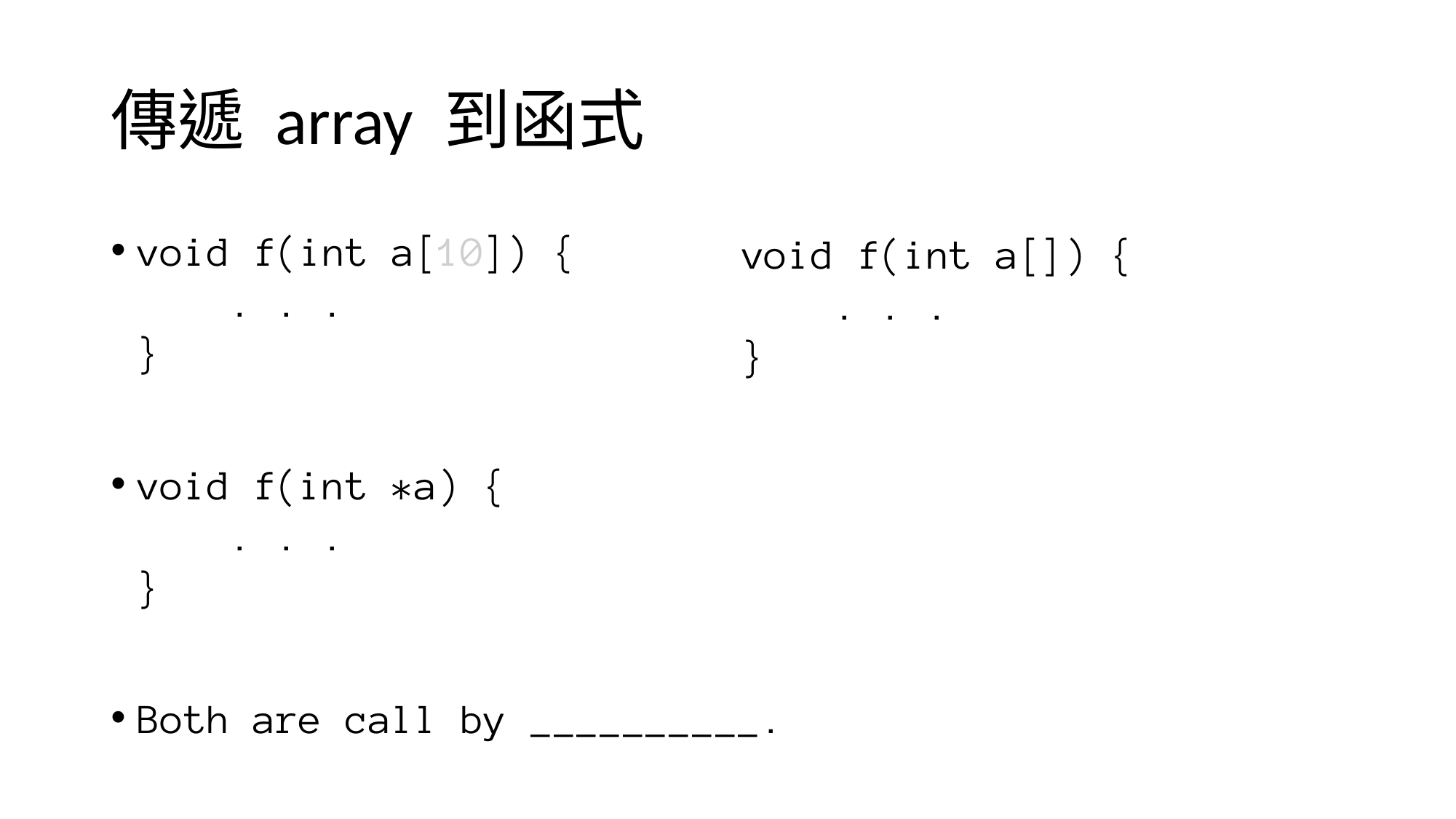

# 傳遞 array 到函式
void f(int a[10]) {
    . . .
}

void f(int *a) {
    . . .
}

Both are call by __________.
void f(int a[]) {
    . . .
}